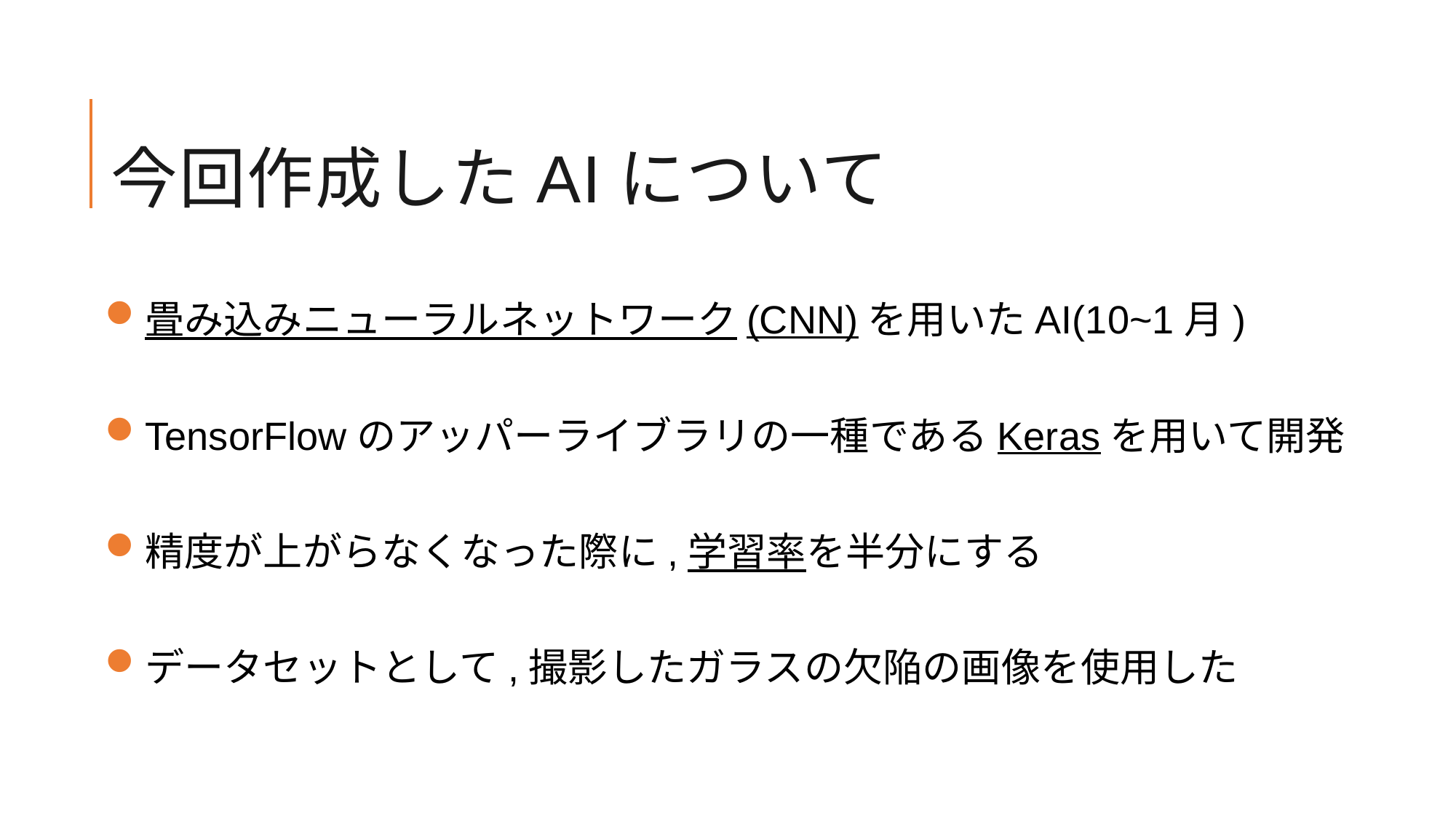

# 今回作成したAIについて
畳み込みニューラルネットワーク(CNN)を用いたAI(10~1月)
TensorFlowのアッパーライブラリの一種であるKerasを用いて開発
精度が上がらなくなった際に,学習率を半分にする
データセットとして,撮影したガラスの欠陥の画像を使用した